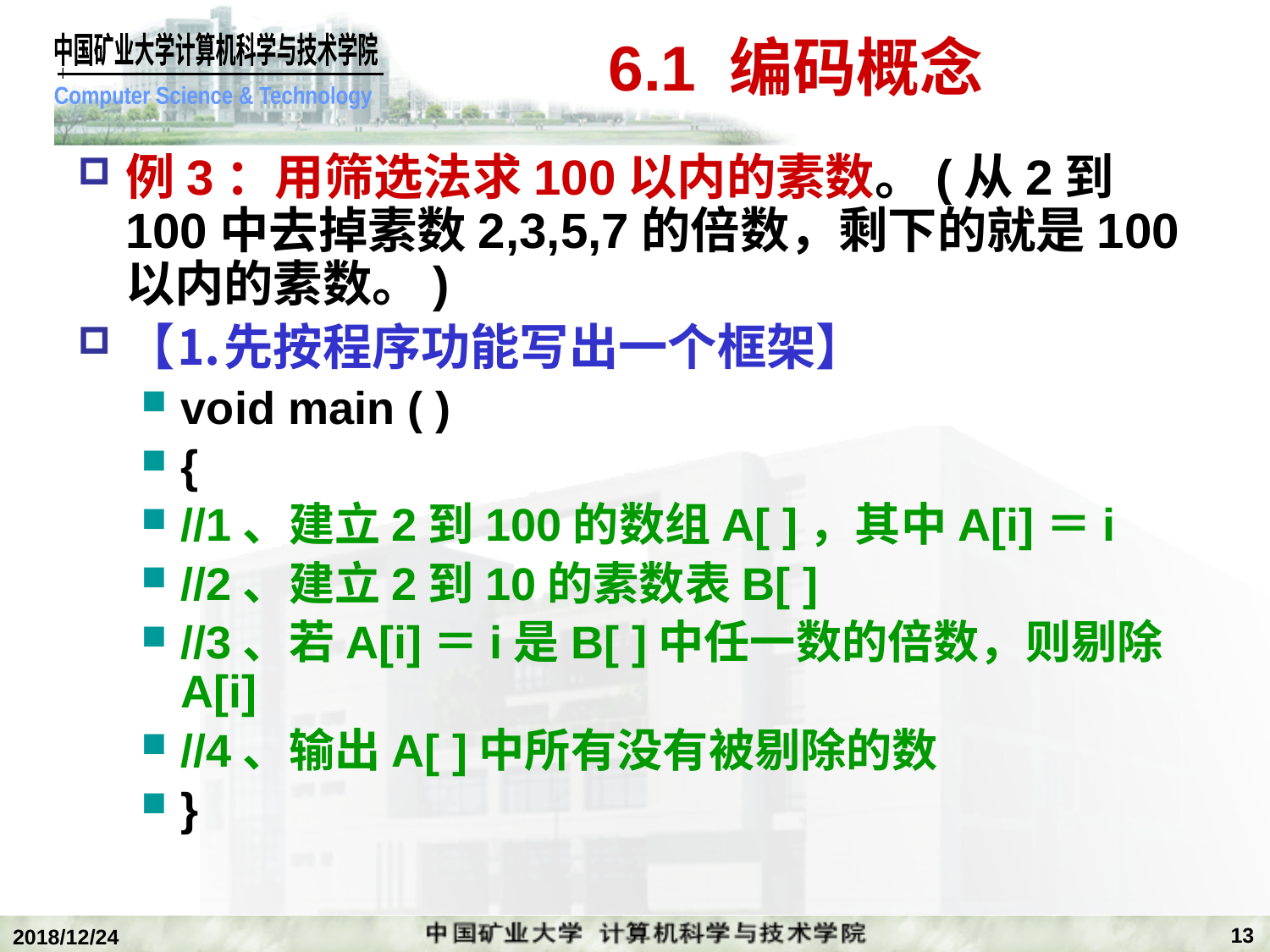

# 6.1 编码概念
例3：用筛选法求100以内的素数。(从2到100中去掉素数2,3,5,7的倍数，剩下的就是100以内的素数。)
【⒈先按程序功能写出一个框架】
void main ( )
{
//1、建立2到100的数组A[ ]，其中A[i]＝i
//2、建立2到10的素数表B[ ]
//3、若A[i]＝i是B[ ]中任一数的倍数，则剔除A[i]
//4、输出A[ ]中所有没有被剔除的数
}
13
2018/12/24